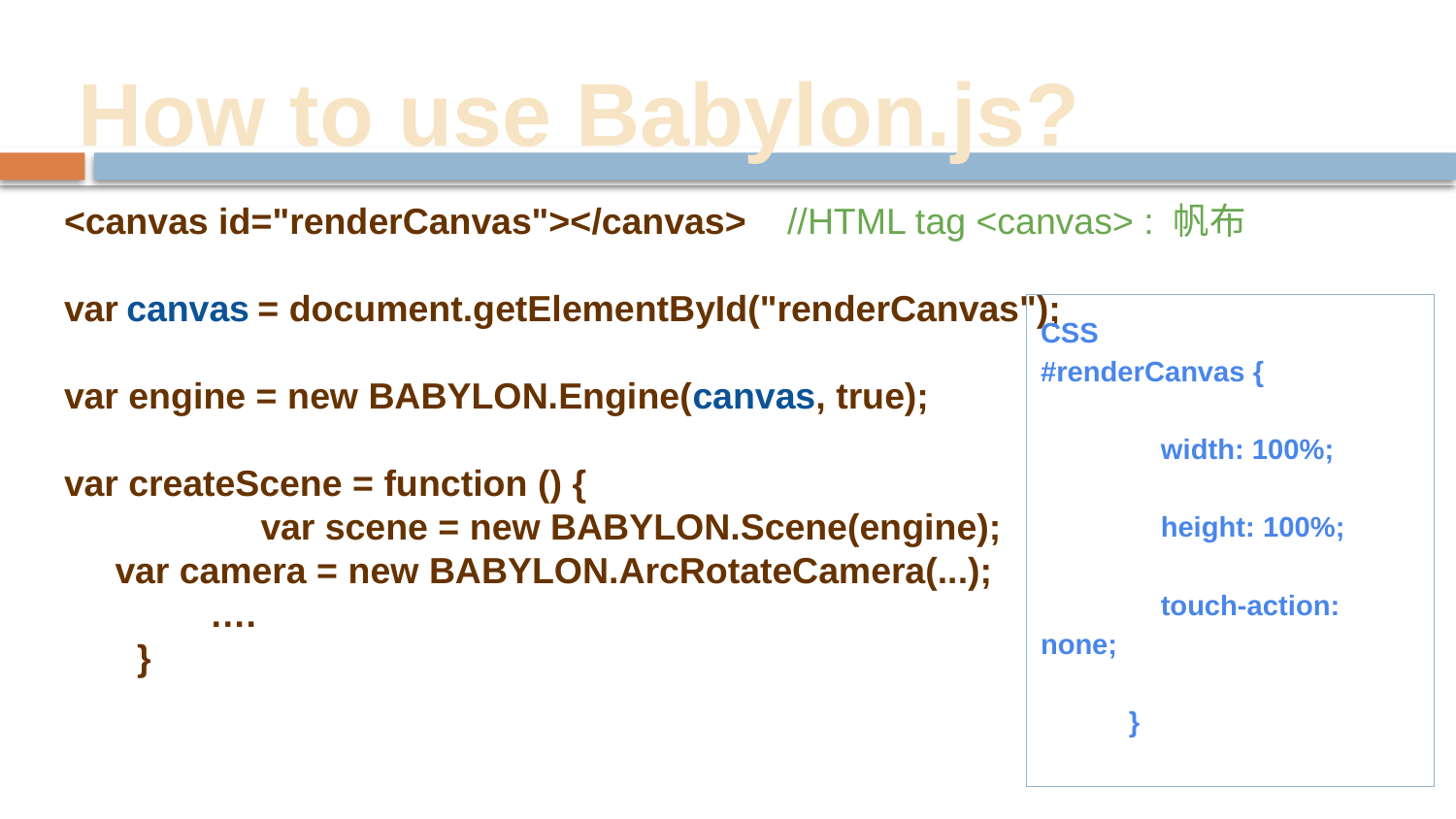

# How to use Babylon.js?
<canvas id="renderCanvas"></canvas>    //HTML tag <canvas> : 帆布

var canvas = document.getElementById("renderCanvas");

var engine = new BABYLON.Engine(canvas, true);

var createScene = function () {
        	var scene = new BABYLON.Scene(engine);
	var camera = new BABYLON.ArcRotateCamera(...);
….
}

CSS
#renderCanvas {
                width: 100%;
                height: 100%;
                touch-action: none;
            }